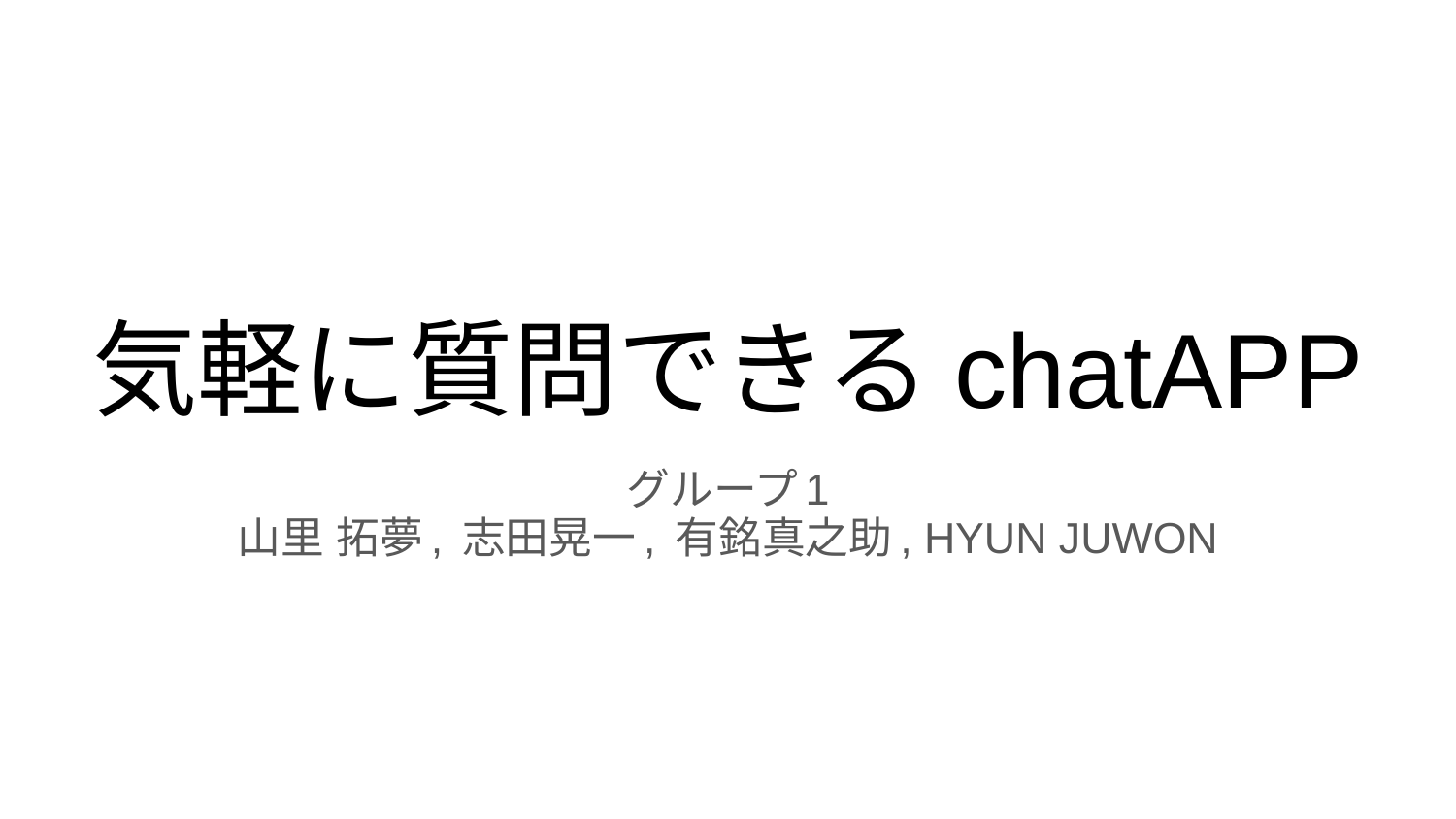

# 気軽に質問できるchatAPP
グループ1
山里 拓夢, 志田晃一, 有銘真之助, HYUN JUWON